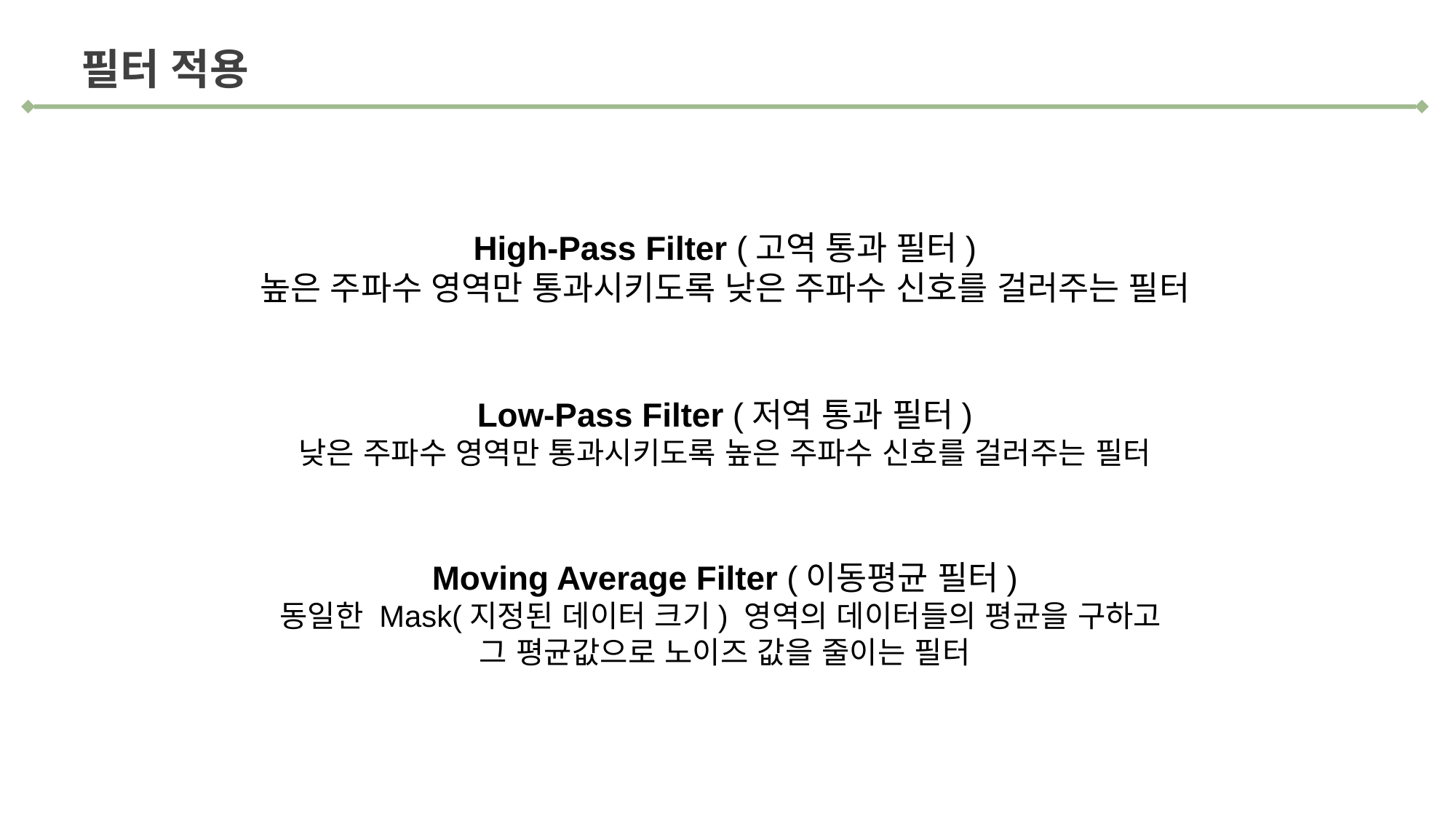

필터 적용
High-Pass Filter (고역 통과 필터)
높은 주파수 영역만 통과시키도록 낮은 주파수 신호를 걸러주는 필터
Low-Pass Filter (저역 통과 필터)
낮은 주파수 영역만 통과시키도록 높은 주파수 신호를 걸러주는 필터
Moving Average Filter (이동평균 필터)
동일한 Mask(지정된 데이터 크기) 영역의 데이터들의 평균을 구하고
그 평균값으로 노이즈 값을 줄이는 필터